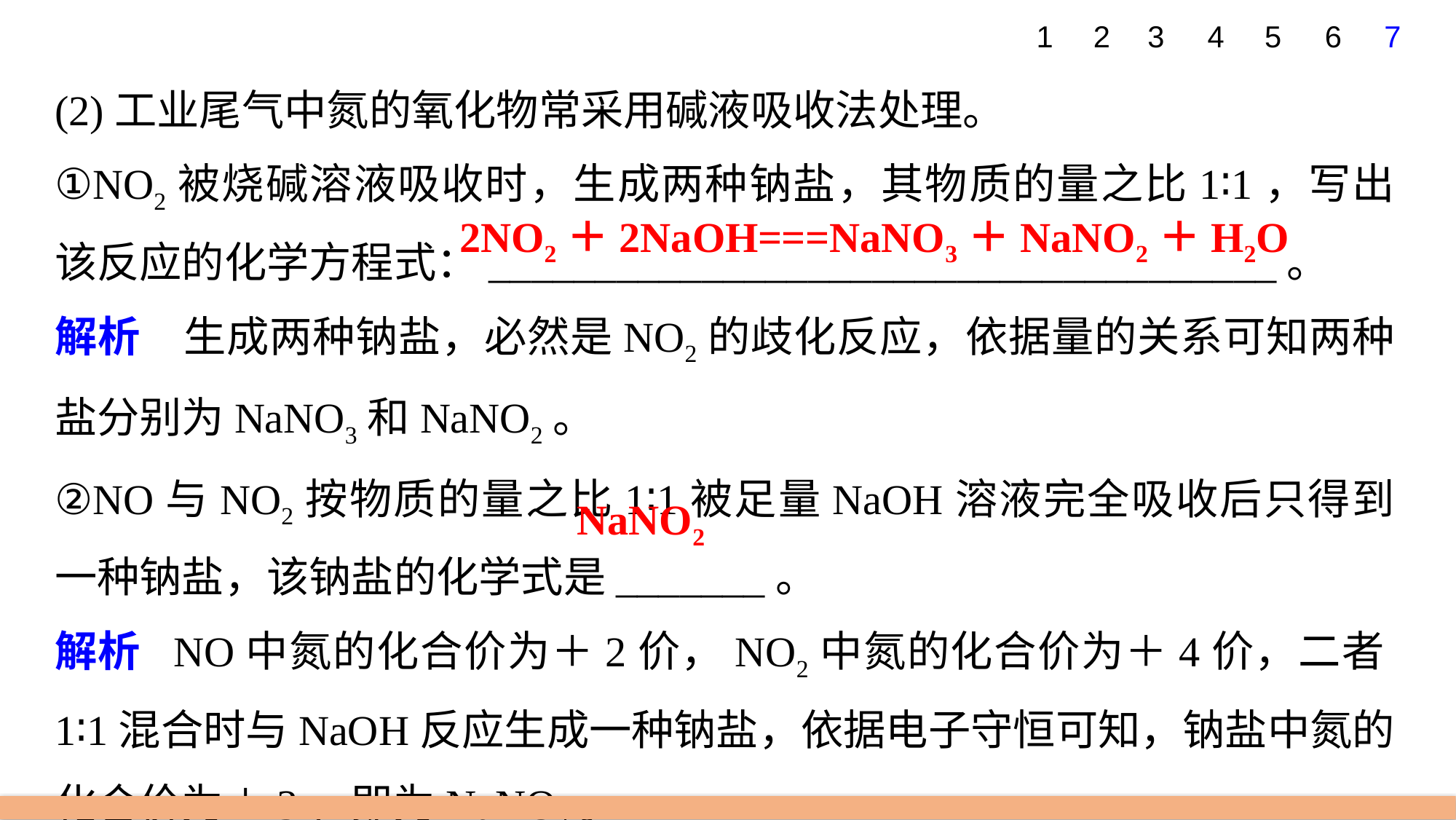

7
1
2
3
4
5
6
(2)工业尾气中氮的氧化物常采用碱液吸收法处理。
①NO2被烧碱溶液吸收时，生成两种钠盐，其物质的量之比1∶1，写出该反应的化学方程式：_____________________________________。
解析　生成两种钠盐，必然是NO2的歧化反应，依据量的关系可知两种盐分别为NaNO3和NaNO2。
②NO与NO2按物质的量之比1∶1被足量NaOH溶液完全吸收后只得到一种钠盐，该钠盐的化学式是_______。
解析  NO中氮的化合价为＋2价，NO2中氮的化合价为＋4价，二者1∶1混合时与NaOH反应生成一种钠盐，依据电子守恒可知，钠盐中氮的化合价为＋3，即为NaNO2。
2NO2＋2NaOH===NaNO3＋NaNO2＋H2O
NaNO2